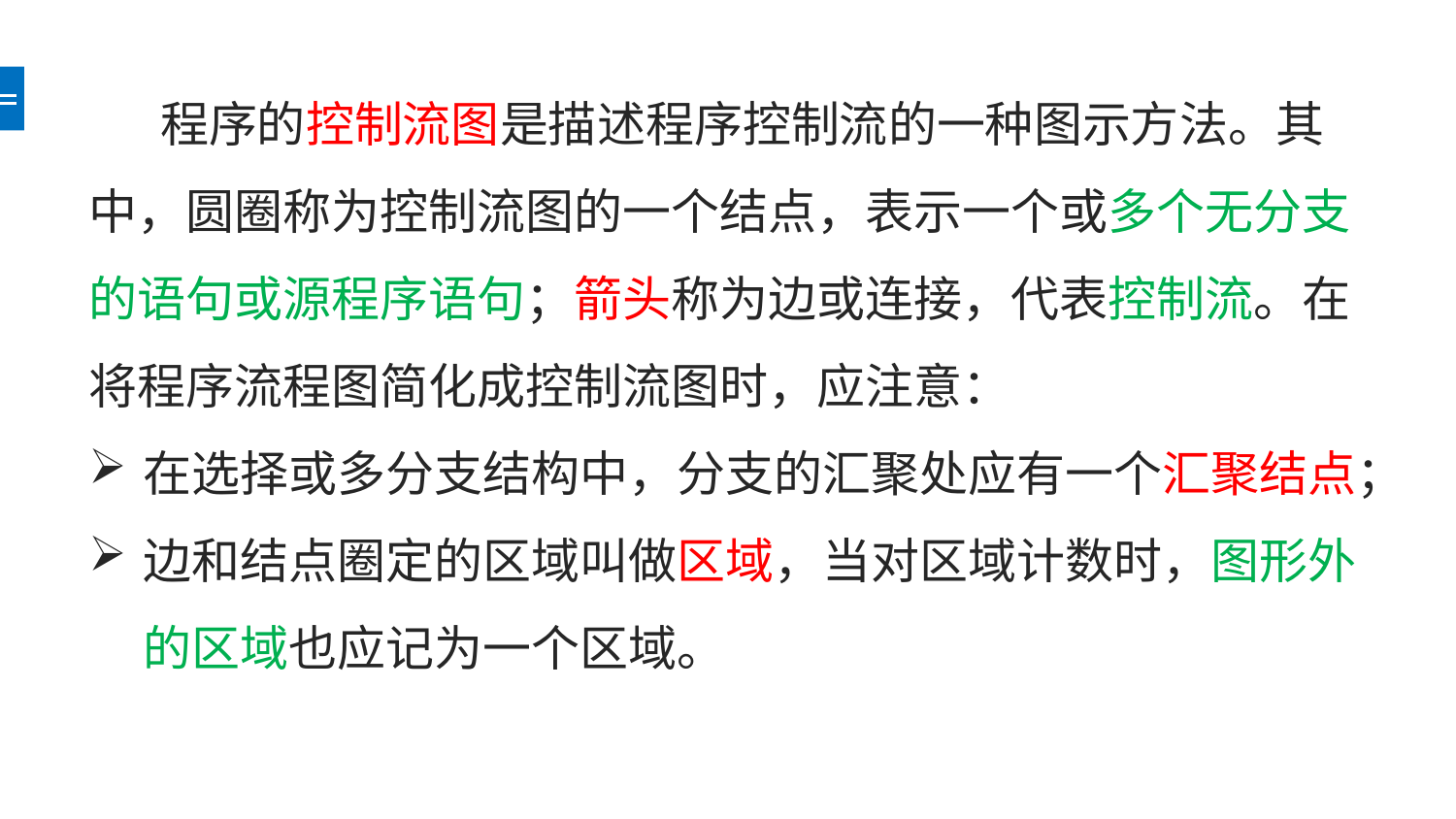

程序的控制流图是描述程序控制流的一种图示方法。其中，圆圈称为控制流图的一个结点，表示一个或多个无分支的语句或源程序语句；箭头称为边或连接，代表控制流。在将程序流程图简化成控制流图时，应注意：
在选择或多分支结构中，分支的汇聚处应有一个汇聚结点；
边和结点圈定的区域叫做区域，当对区域计数时，图形外的区域也应记为一个区域。